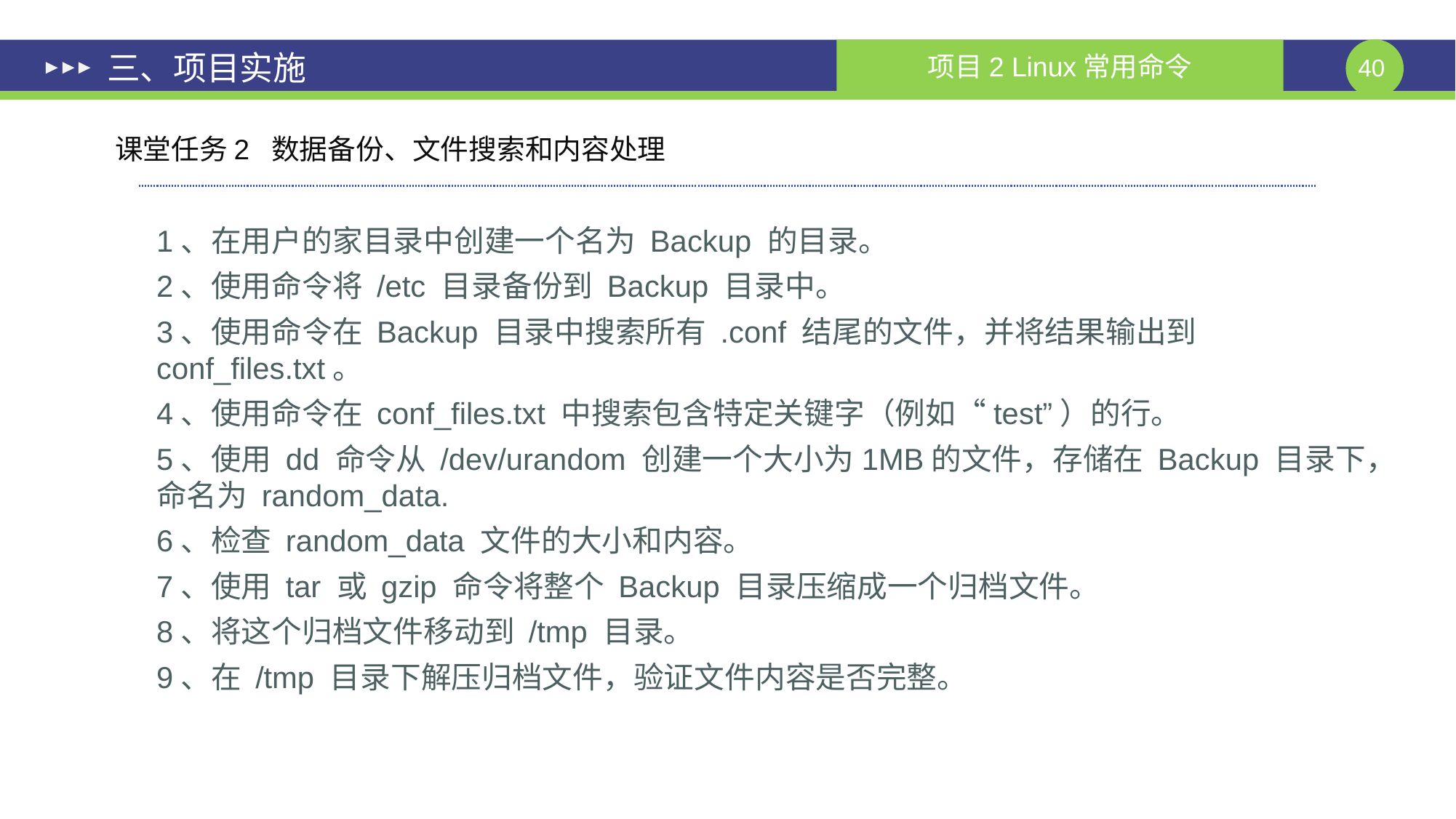

# 三、项目实施
课堂任务2  数据备份、文件搜索和内容处理

1、在用户的家目录中创建一个名为 Backup 的目录。
2、使用命令将 /etc 目录备份到 Backup 目录中。
3、使用命令在 Backup 目录中搜索所有 .conf 结尾的文件，并将结果输出到 conf_files.txt。
4、使用命令在 conf_files.txt 中搜索包含特定关键字（例如“test”）的行。
5、使用 dd 命令从 /dev/urandom 创建一个大小为1MB的文件，存储在 Backup 目录下，命名为 random_data.
6、检查 random_data 文件的大小和内容。
7、使用 tar 或 gzip 命令将整个 Backup 目录压缩成一个归档文件。
8、将这个归档文件移动到 /tmp 目录。
9、在 /tmp 目录下解压归档文件，验证文件内容是否完整。